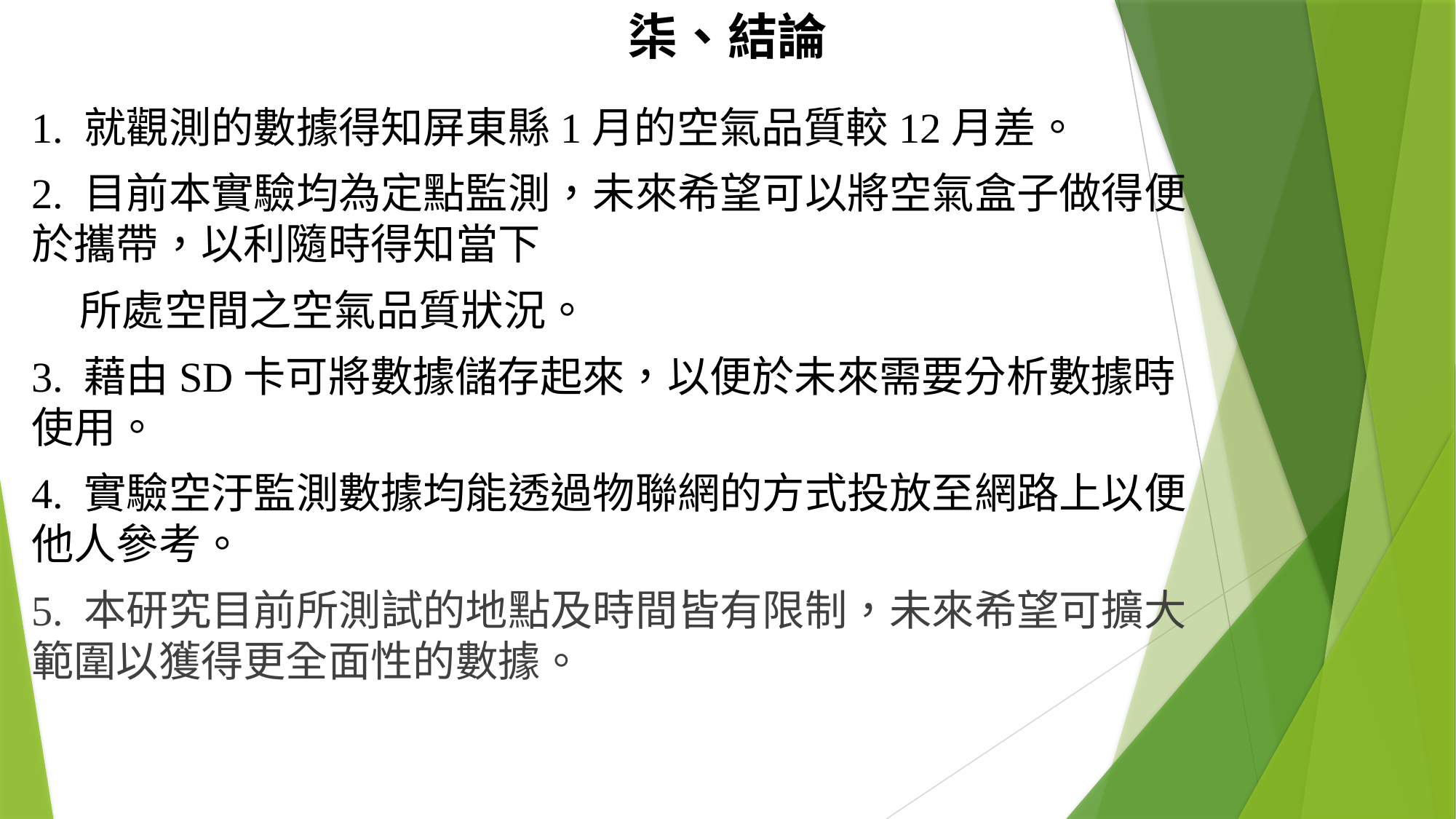

# 柒、結論
1. 就觀測的數據得知屏東縣1月的空氣品質較12月差。
2. 目前本實驗均為定點監測，未來希望可以將空氣盒子做得便於攜帶，以利隨時得知當下
    所處空間之空氣品質狀況。
3. 藉由SD卡可將數據儲存起來，以便於未來需要分析數據時使用。
4. 實驗空汙監測數據均能透過物聯網的方式投放至網路上以便他人參考。
5. 本研究目前所測試的地點及時間皆有限制，未來希望可擴大範圍以獲得更全面性的數據。